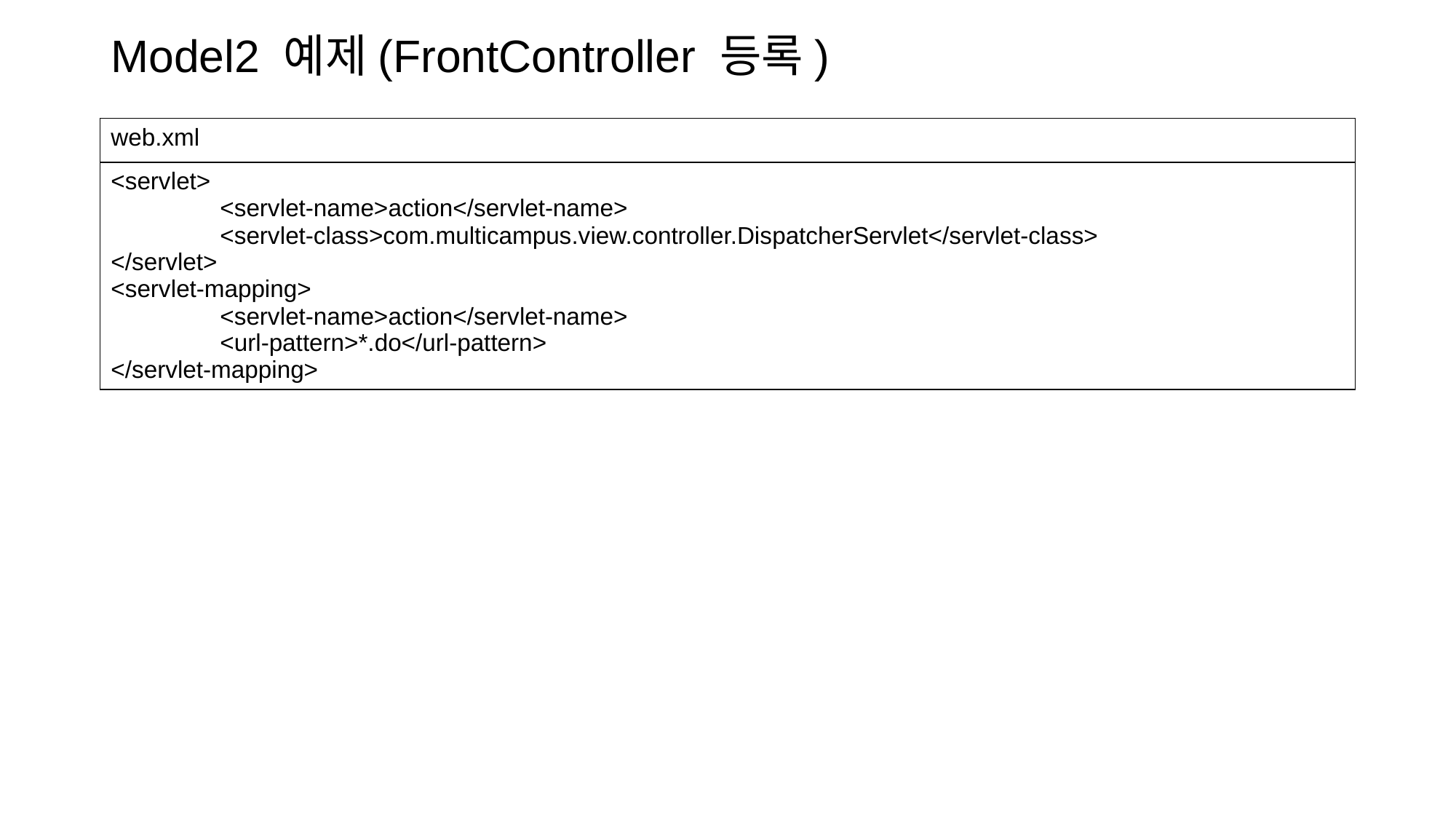

# Model2 예제(FrontController 등록)
| web.xml |
| --- |
| <servlet> <servlet-name>action</servlet-name> <servlet-class>com.multicampus.view.controller.DispatcherServlet</servlet-class> </servlet> <servlet-mapping> <servlet-name>action</servlet-name> <url-pattern>\*.do</url-pattern> </servlet-mapping> |